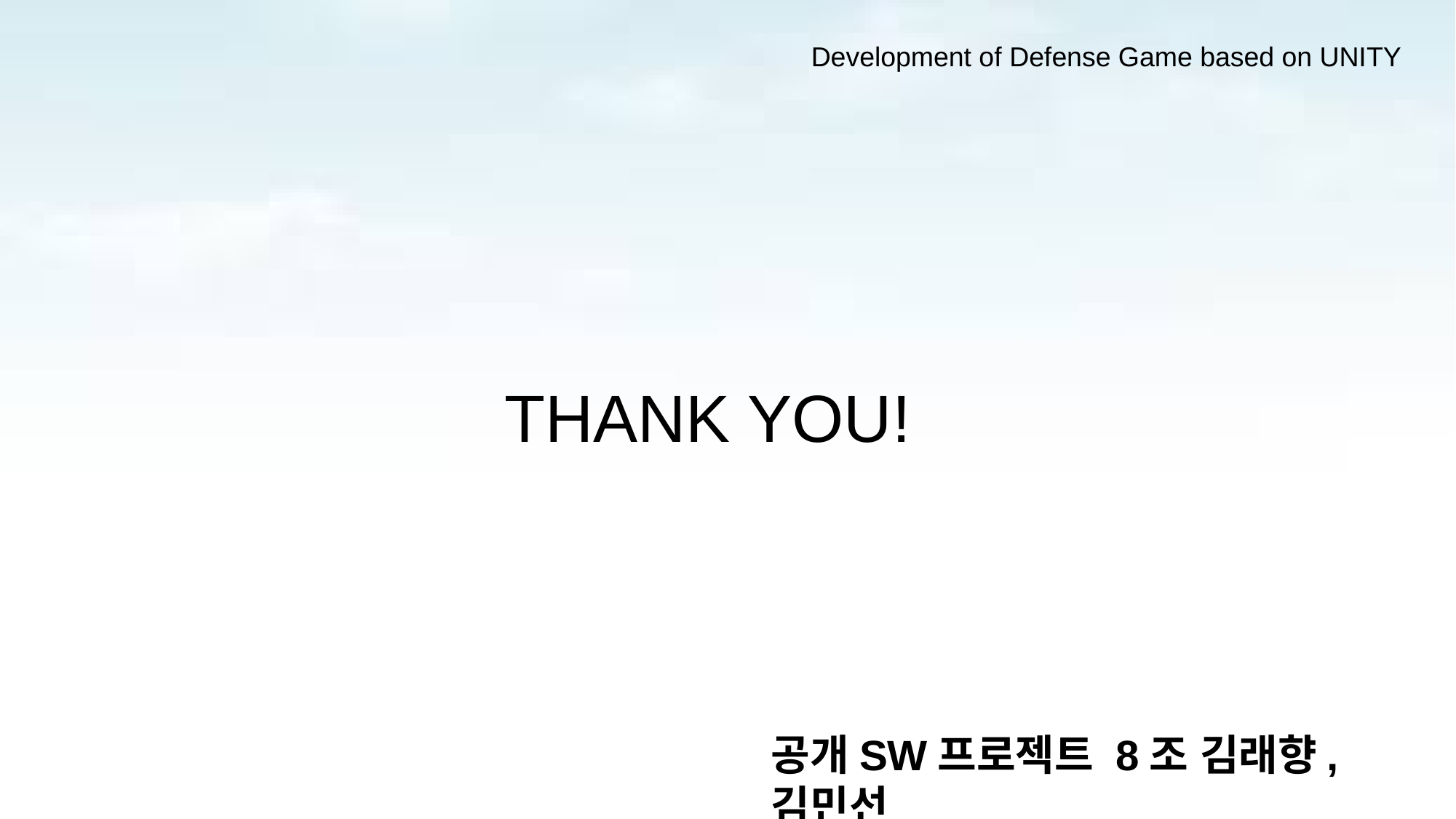

Development of Defense Game based on UNITY
# THANK YOU!
공개SW프로젝트 8조 김래향, 김민선